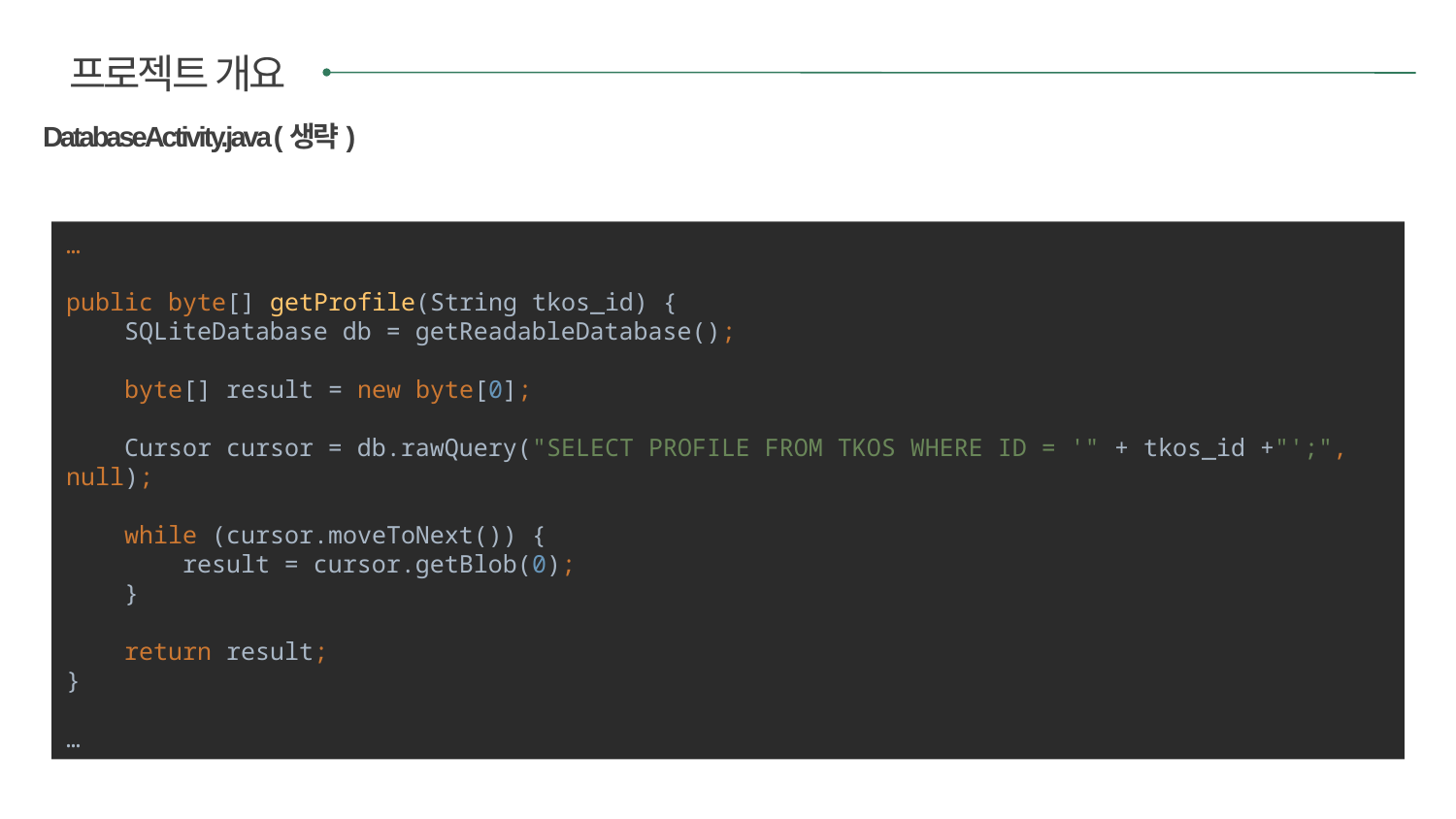

프로젝트 개요
DatabaseActivity.java (생략)
…

public byte[] getProfile(String tkos_id) {
    SQLiteDatabase db = getReadableDatabase();
    byte[] result = new byte[0];
    Cursor cursor = db.rawQuery("SELECT PROFILE FROM TKOS WHERE ID = '" + tkos_id +"';", null);
    while (cursor.moveToNext()) {
        result = cursor.getBlob(0);
    }
    return result;
}

…